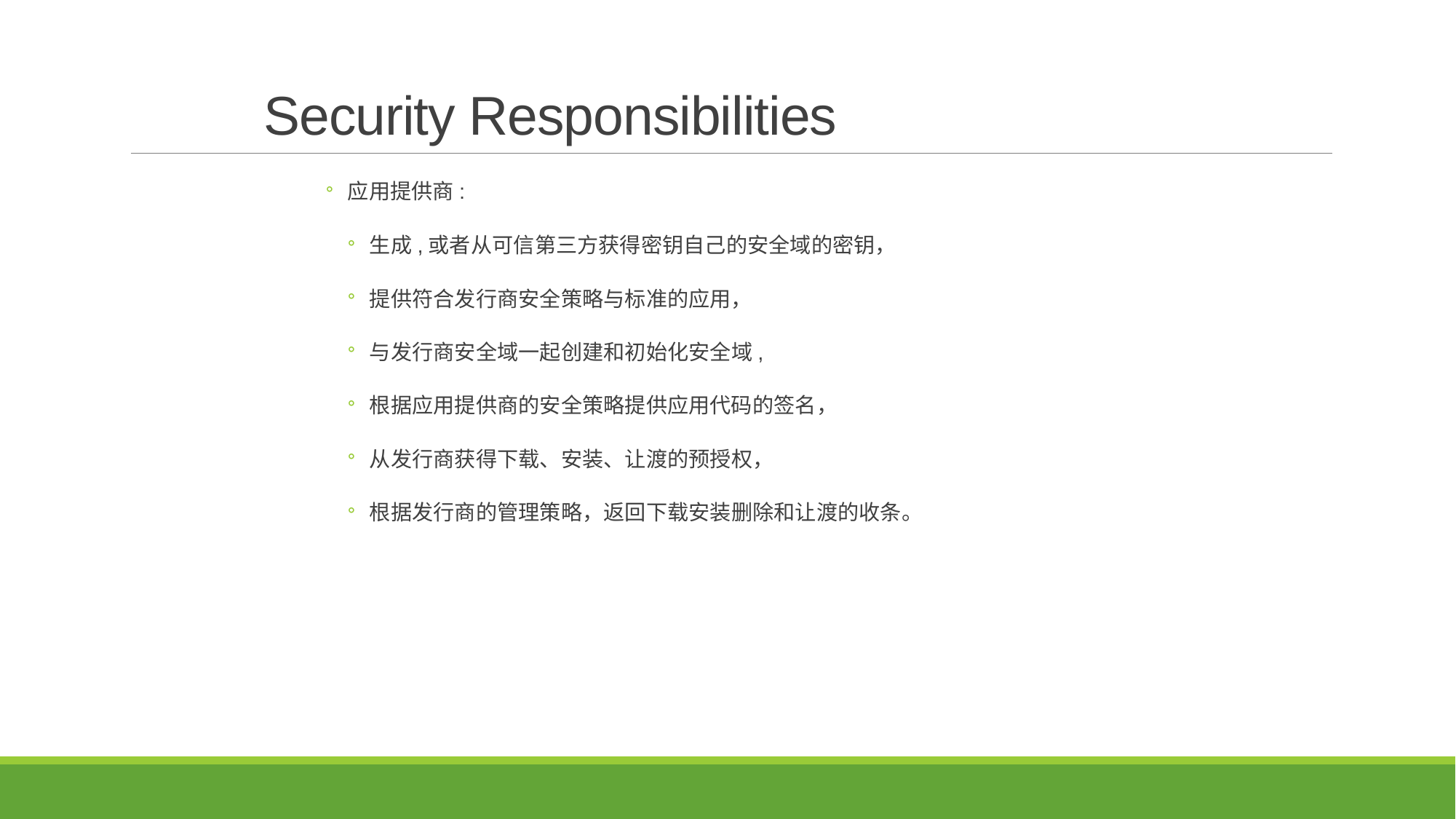

# Security Responsibilities
应用提供商:
生成,或者从可信第三方获得密钥自己的安全域的密钥，
提供符合发行商安全策略与标准的应用，
与发行商安全域一起创建和初始化安全域,
根据应用提供商的安全策略提供应用代码的签名，
从发行商获得下载、安装、让渡的预授权，
根据发行商的管理策略，返回下载安装删除和让渡的收条。